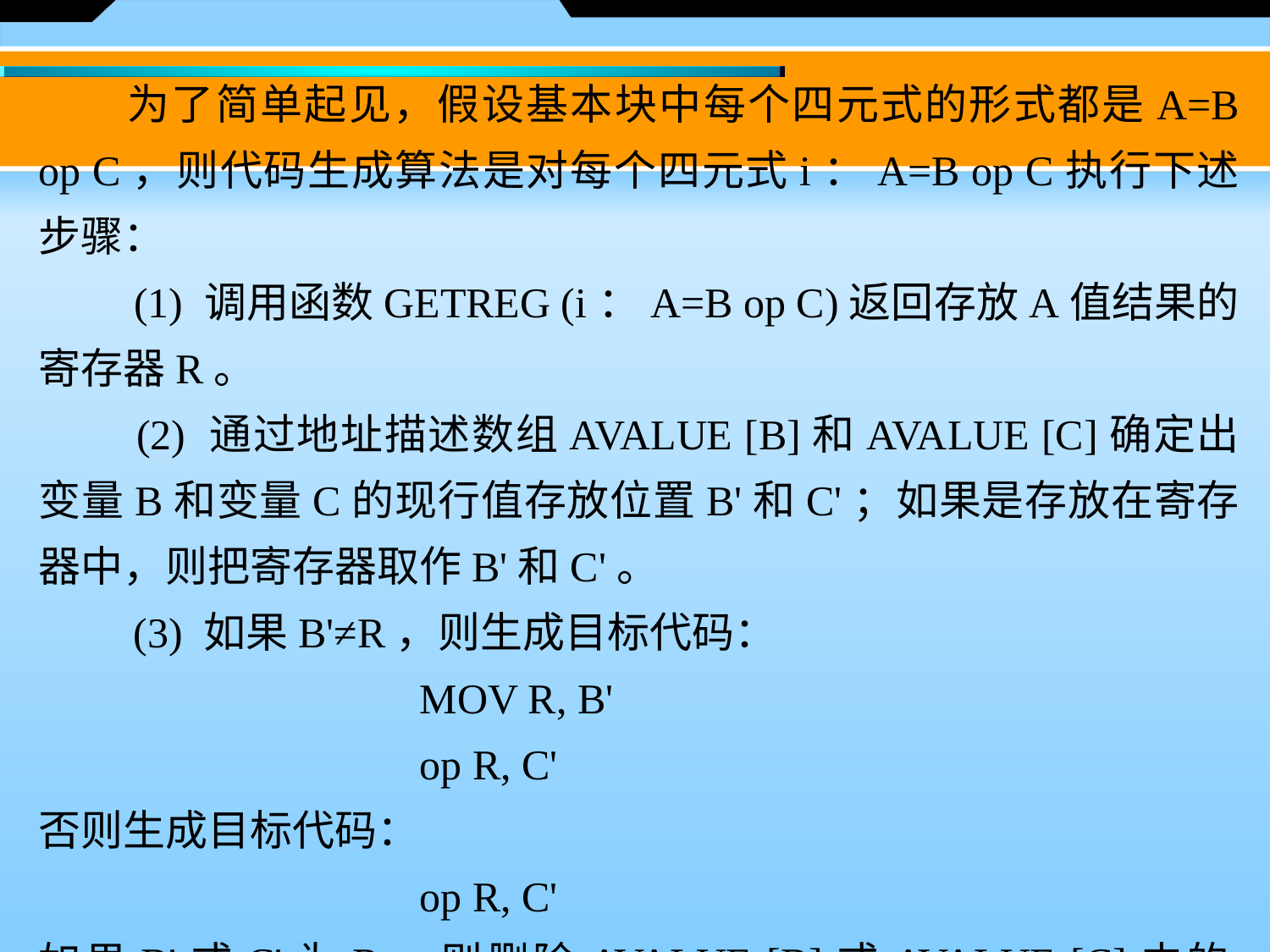

为了简单起见，假设基本块中每个四元式的形式都是A=B op C，则代码生成算法是对每个四元式i：A=B op C执行下述步骤：
　　(1) 调用函数GETREG (i：A=B op C)返回存放A值结果的寄存器R。
　　(2) 通过地址描述数组AVALUE [B]和AVALUE [C]确定出变量B和变量C的现行值存放位置B'和C'；如果是存放在寄存器中，则把寄存器取作B'和C'。
　　(3) 如果B'≠R，则生成目标代码：
			MOV R, B'
			op R, C'
否则生成目标代码：
			op R, C'
如果B'或C'为R，则删除AVALUE [B]或AVALUE [C]中的R。